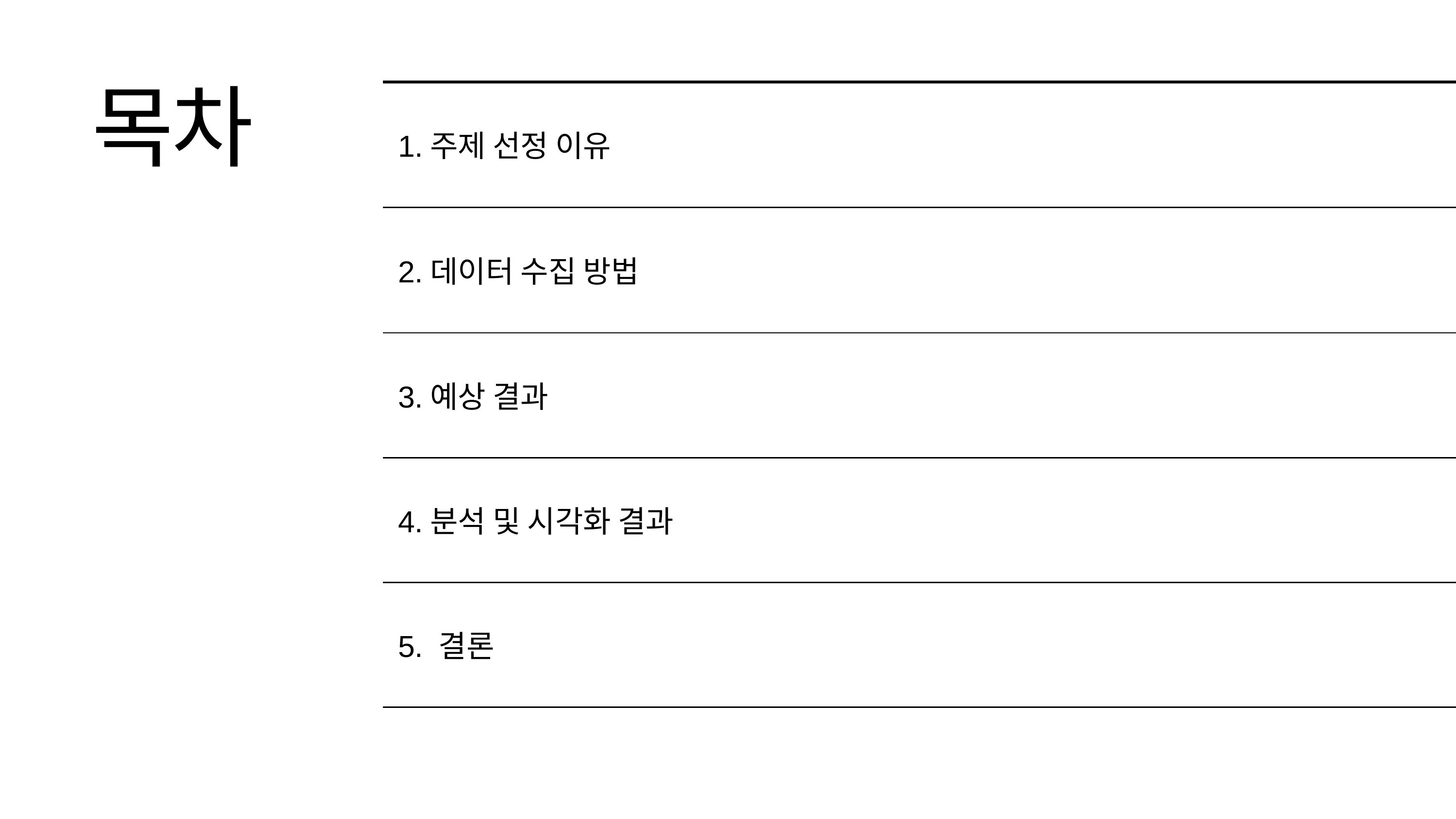

목차
| 1.주제 선정 이유 |
| --- |
| 2.데이터 수집 방법 |
| 3.예상 결과 |
| 4.분석 및 시각화 결과 |
| 5. 결론 |